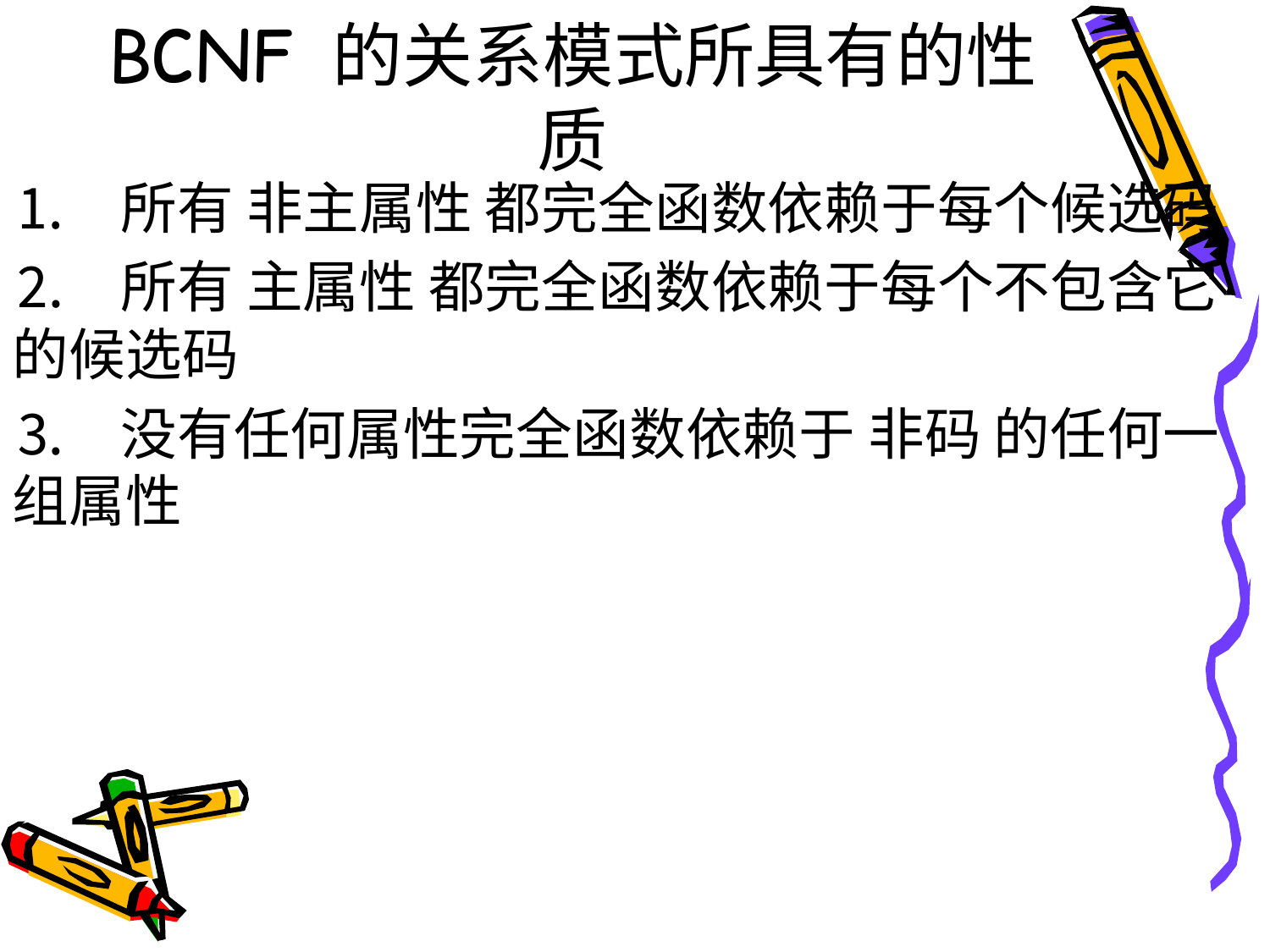

# BCNF 的关系模式所具有的性质
⒈   所有 非主属性 都完全函数依赖于每个候选码
⒉   所有 主属性 都完全函数依赖于每个不包含它的候选码
⒊   没有任何属性完全函数依赖于 非码 的任何一组属性